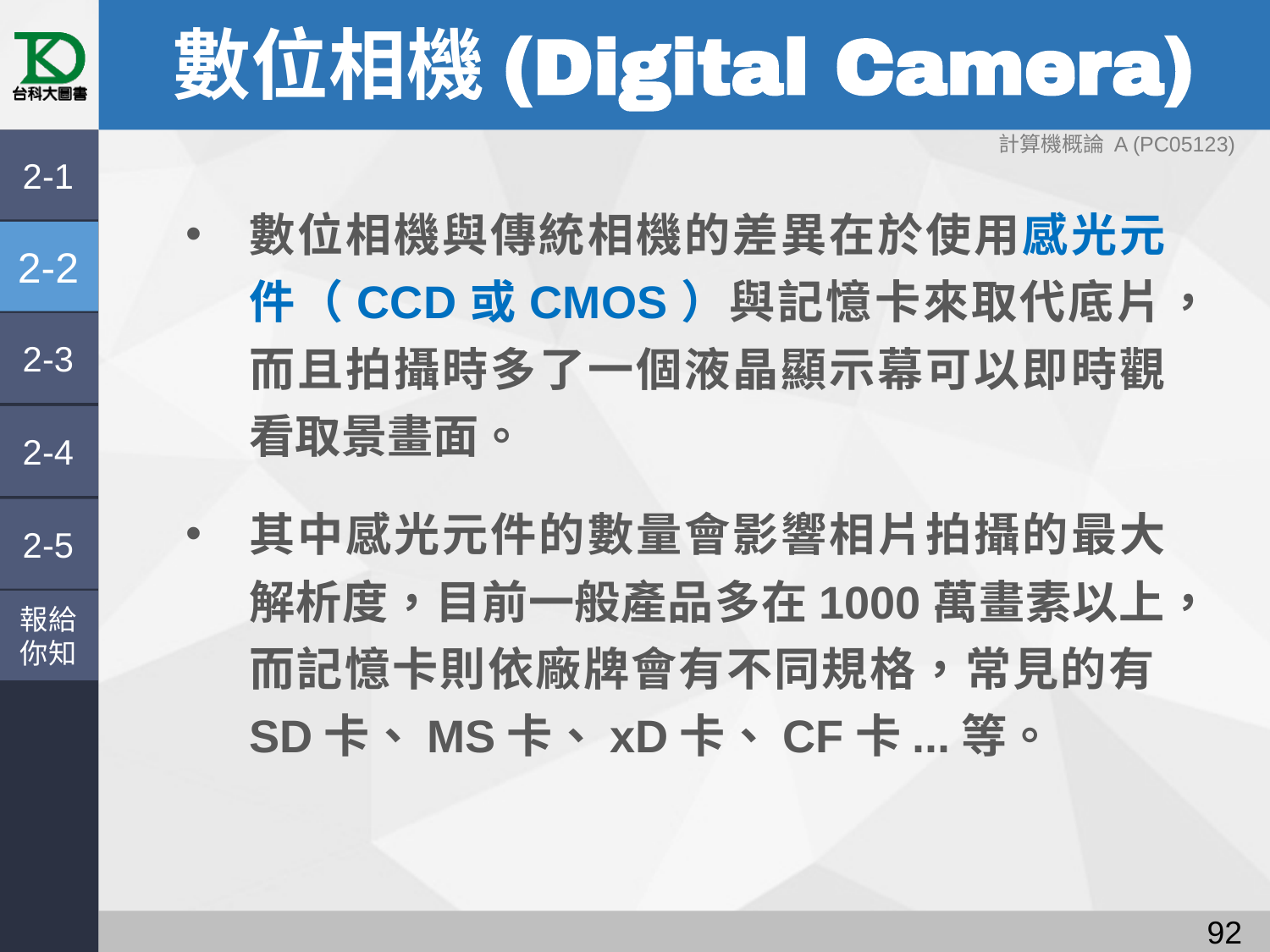

# 數位相機(Digital Camera)
計算機概論 A (PC05123)
2-1
數位相機與傳統相機的差異在於使用感光元件（CCD或CMOS）與記憶卡來取代底片，而且拍攝時多了一個液晶顯示幕可以即時觀看取景畫面。
其中感光元件的數量會影響相片拍攝的最大解析度，目前一般產品多在1000萬畫素以上，而記憶卡則依廠牌會有不同規格，常見的有SD卡、MS卡、xD卡、CF卡...等。
2-2
2-3
2-4
2-5
報給
你知
92